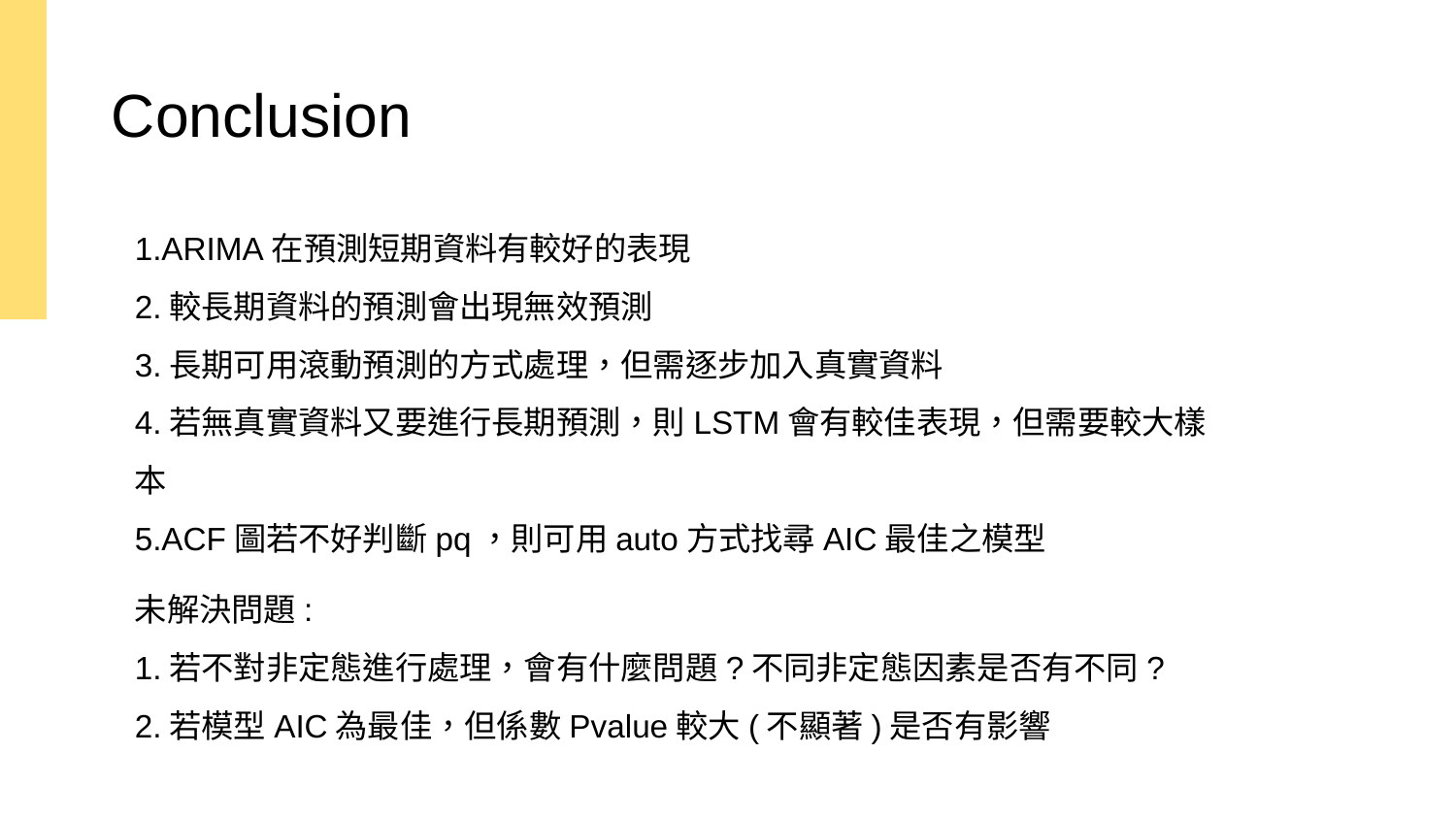

# Conclusion
1.ARIMA在預測短期資料有較好的表現
2.較長期資料的預測會出現無效預測
3.長期可用滾動預測的方式處理，但需逐步加入真實資料
4.若無真實資料又要進行長期預測，則LSTM會有較佳表現，但需要較大樣本
5.ACF圖若不好判斷pq，則可用auto方式找尋AIC最佳之模型

未解決問題:
1.若不對非定態進行處理，會有什麼問題?不同非定態因素是否有不同?
2.若模型AIC為最佳，但係數Pvalue較大(不顯著)是否有影響